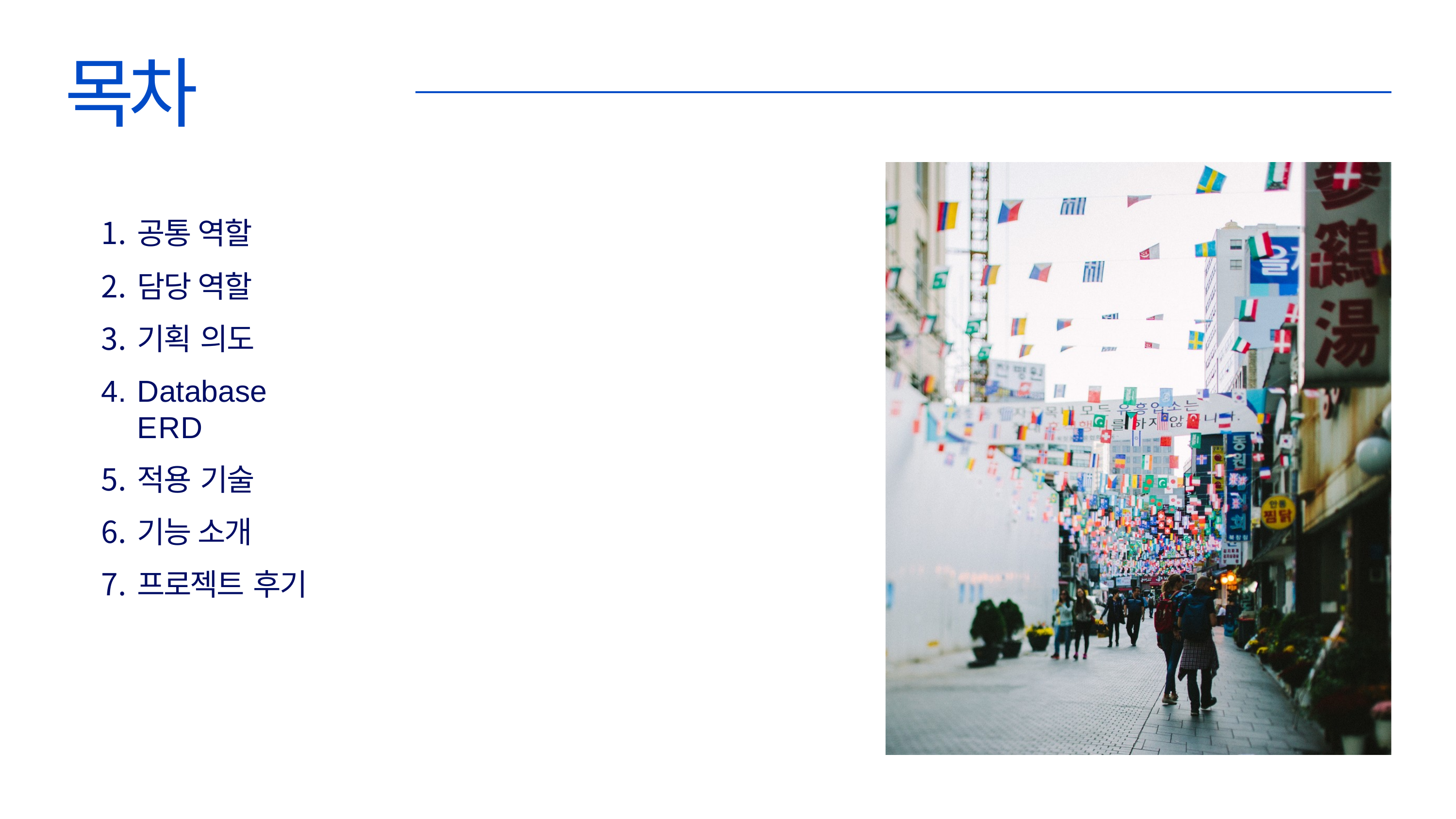

# 목차

공통 역할
담당 역할
기획 의도
Database ERD
적용 기술
기능 소개
프로젝트 후기